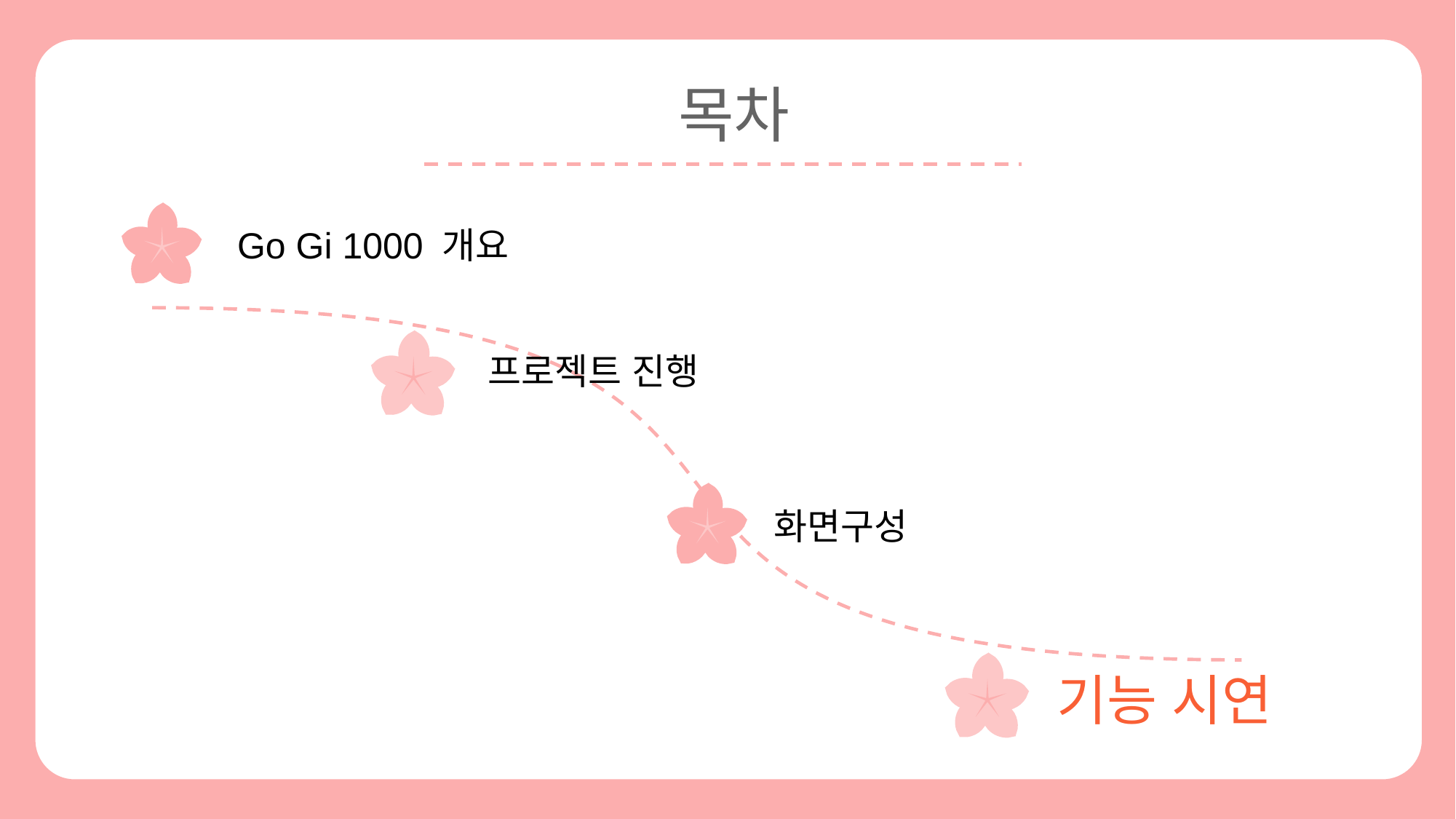

목차

Go Gi 1000 개요

프로젝트 진행

화면구성
기능 시연